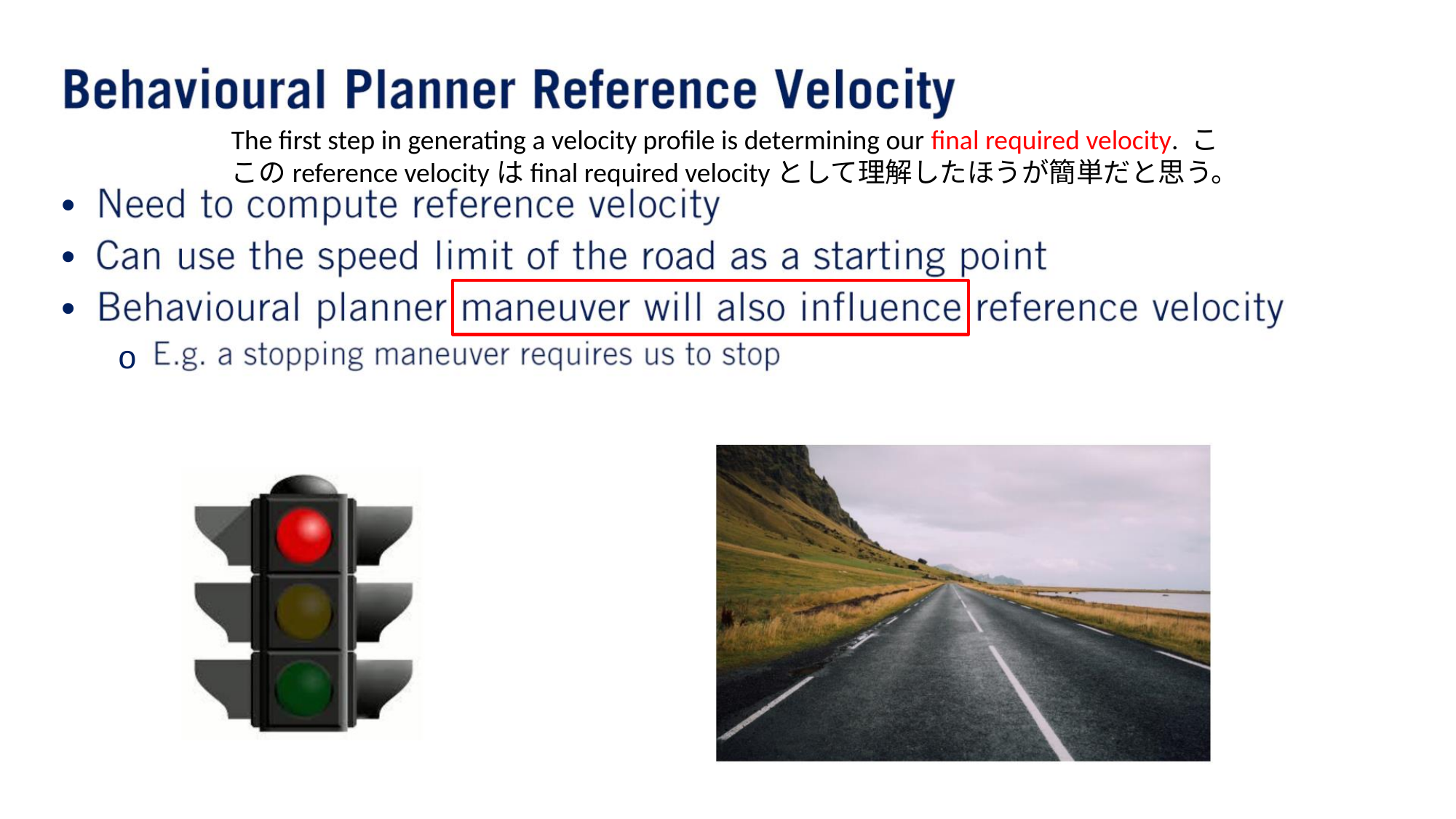

The first step in generating a velocity profile is determining our final required velocity. ここのreference velocityはfinal required velocityとして理解したほうが簡単だと思う。
•
•
•

o